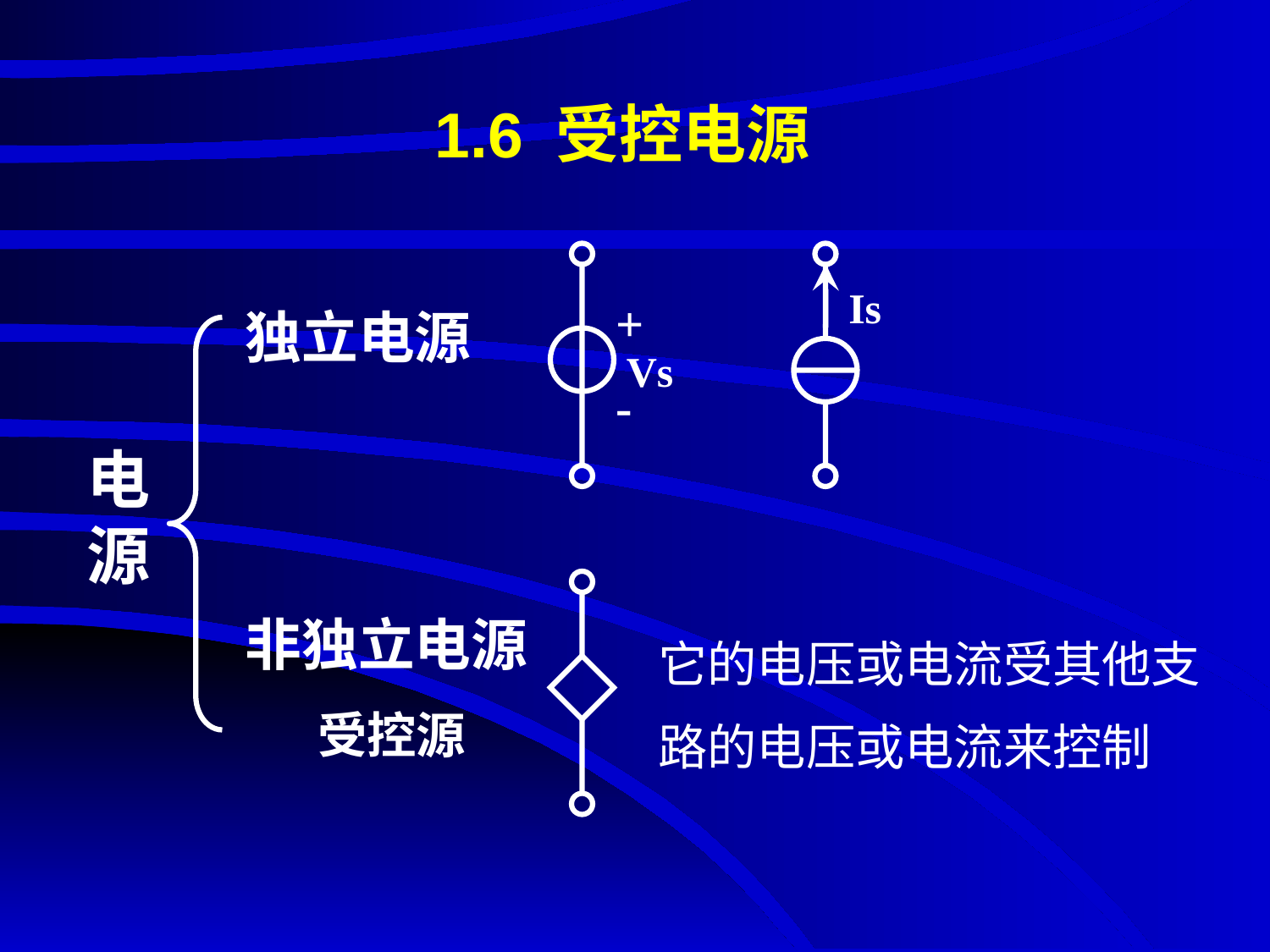

# 1.6 受控电源

+
-
Vs

Is

独立电源

电源

非独立电源
它的电压或电流受其他支路的电压或电流来控制
 受控源